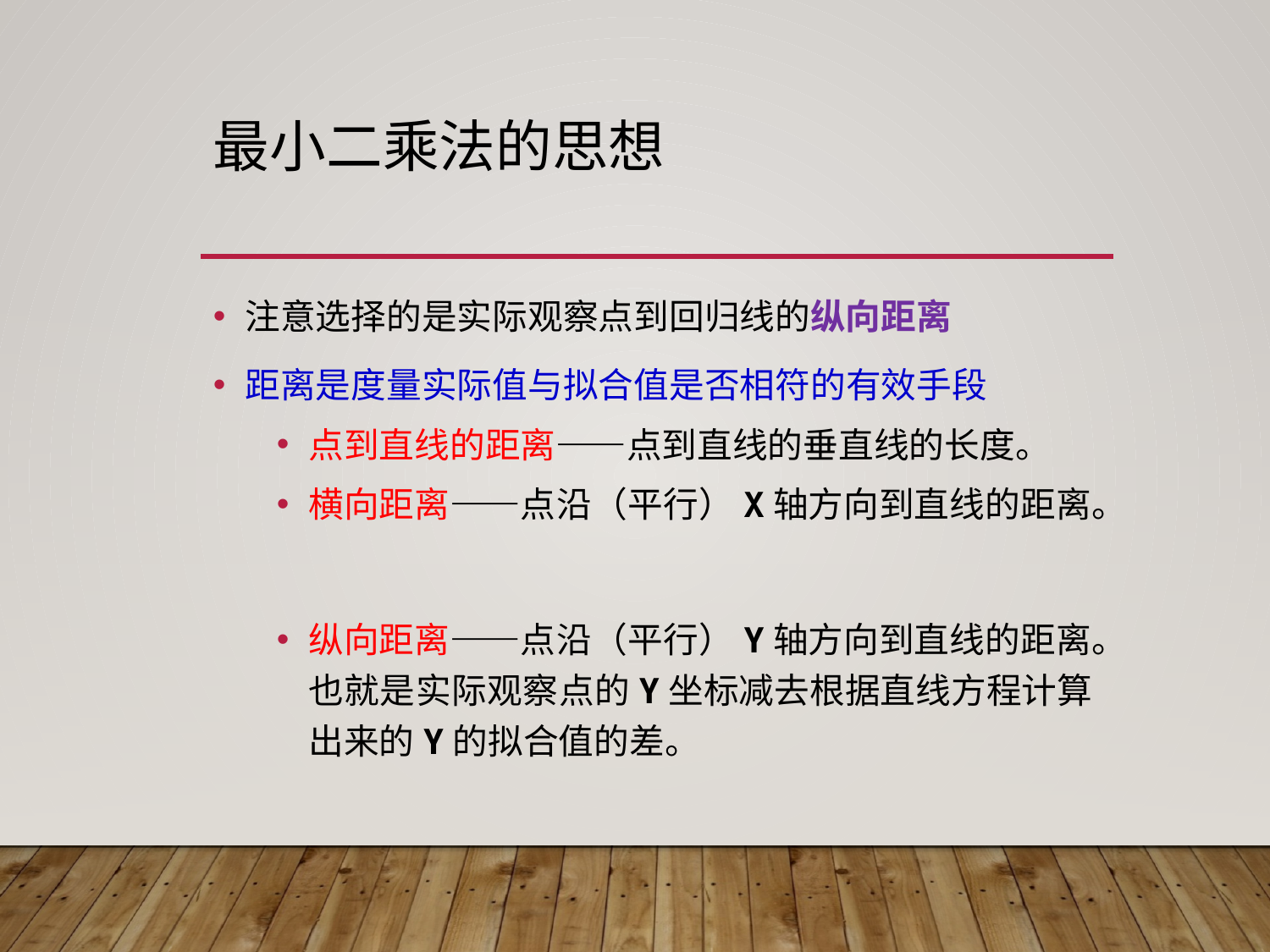

# 最小二乘法的思想
注意选择的是实际观察点到回归线的纵向距离
距离是度量实际值与拟合值是否相符的有效手段
点到直线的距离——点到直线的垂直线的长度。
横向距离——点沿（平行）X轴方向到直线的距离。

纵向距离——点沿（平行）Y轴方向到直线的距离。也就是实际观察点的Y坐标减去根据直线方程计算出来的Y的拟合值的差。